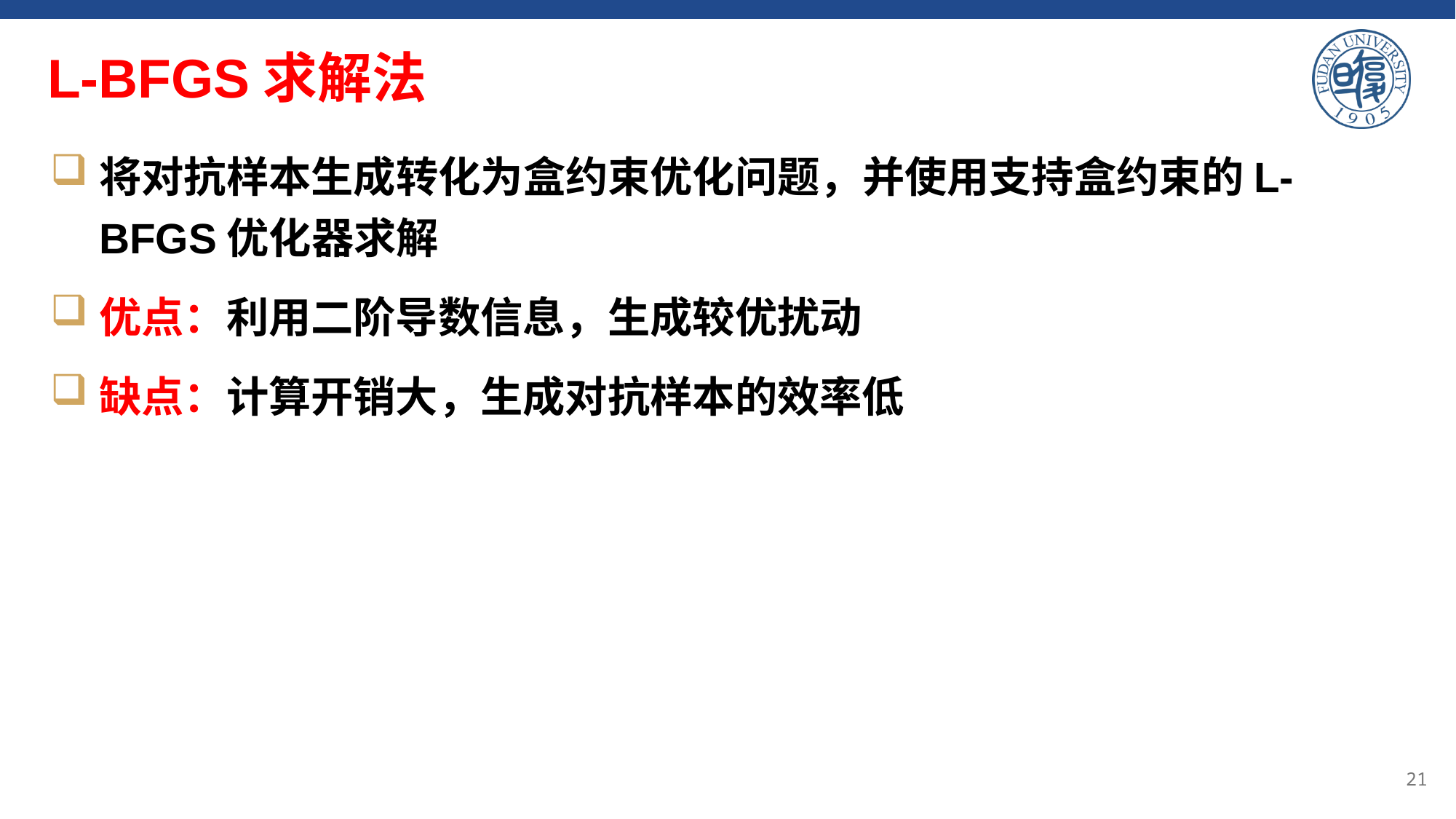

# L-BFGS求解法
将对抗样本生成转化为盒约束优化问题，并使用支持盒约束的L-BFGS优化器求解
优点：利用二阶导数信息，生成较优扰动
缺点：计算开销大，生成对抗样本的效率低